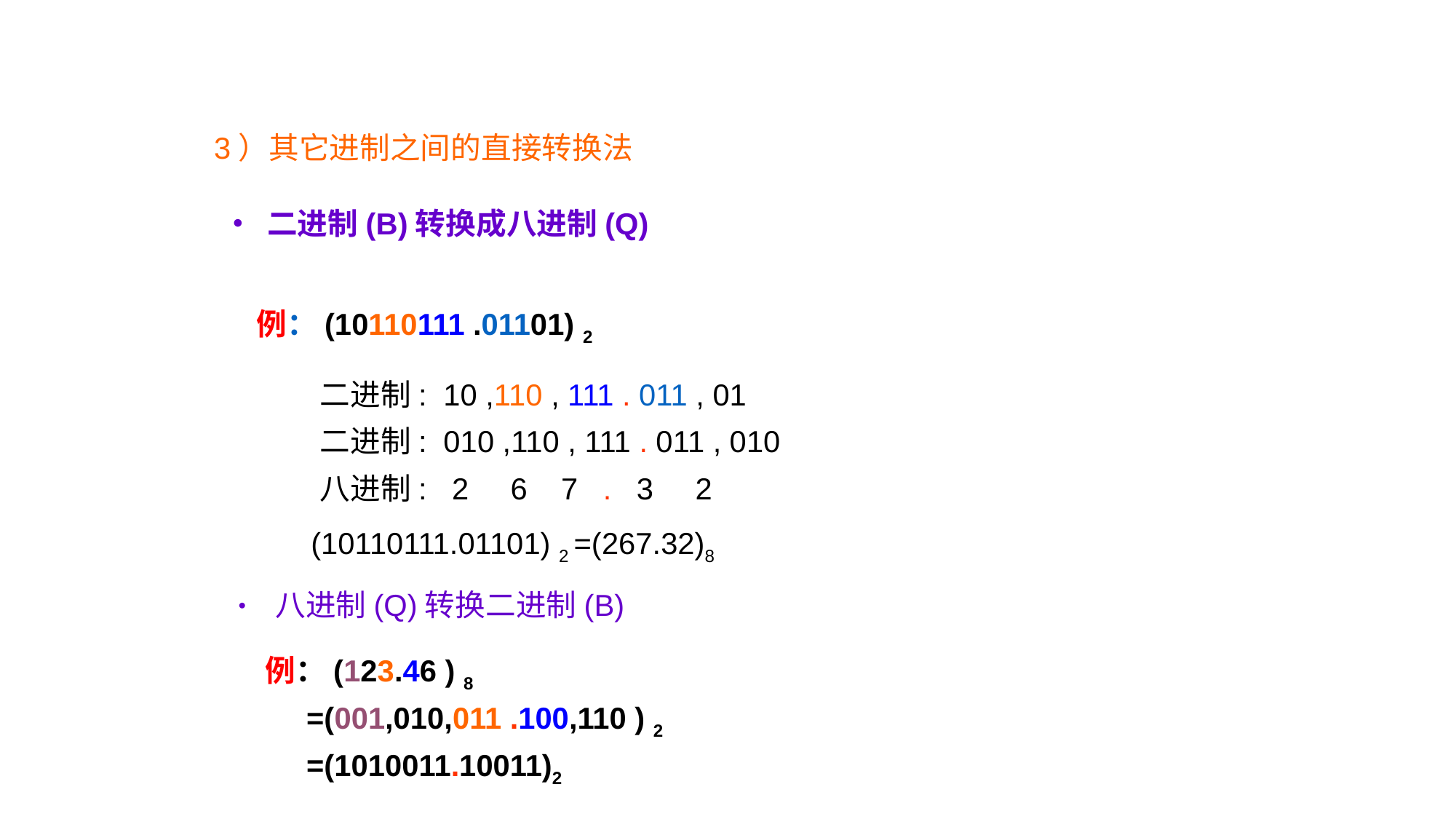

3）其它进制之间的直接转换法
# • 二进制(B)转换成八进制(Q)
例：(10110111 .01101) 2
二进制:  10 ,110 , 111 . 011 , 01
二进制:  010 ,110 , 111 . 011 , 010
八进制:   2     6    7   .   3     2
(10110111.01101) 2 =(267.32)8
•  八进制(Q)转换二进制(B)
例：(123.46 ) 8
	=(001,010,011 .100,110 ) 2
	=(1010011.10011)2